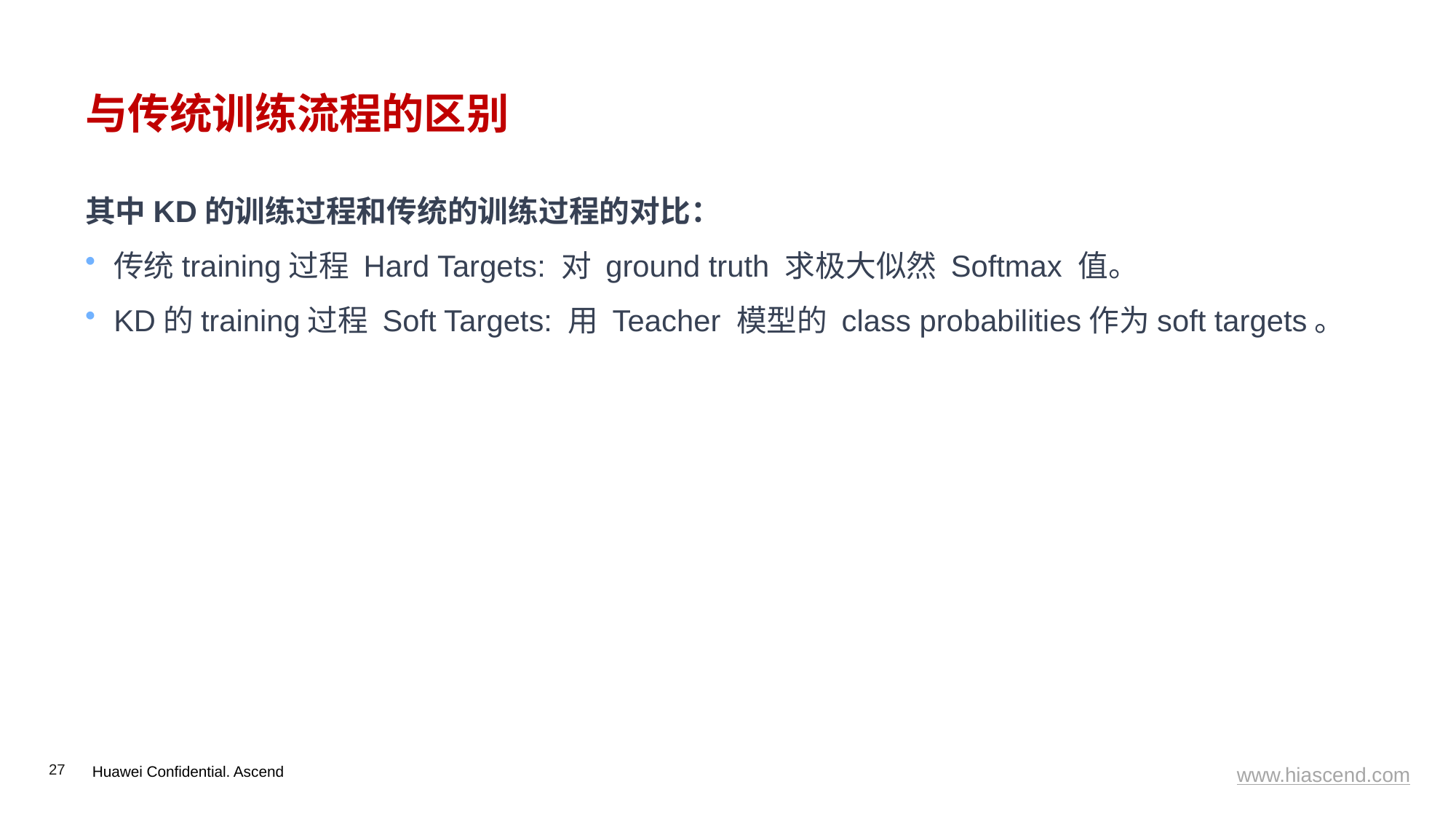

# 与传统训练流程的区别
其中KD的训练过程和传统的训练过程的对比：
传统training过程 Hard Targets: 对 ground truth 求极大似然 Softmax 值。
KD的training过程 Soft Targets: 用 Teacher 模型的 class probabilities作为soft targets。